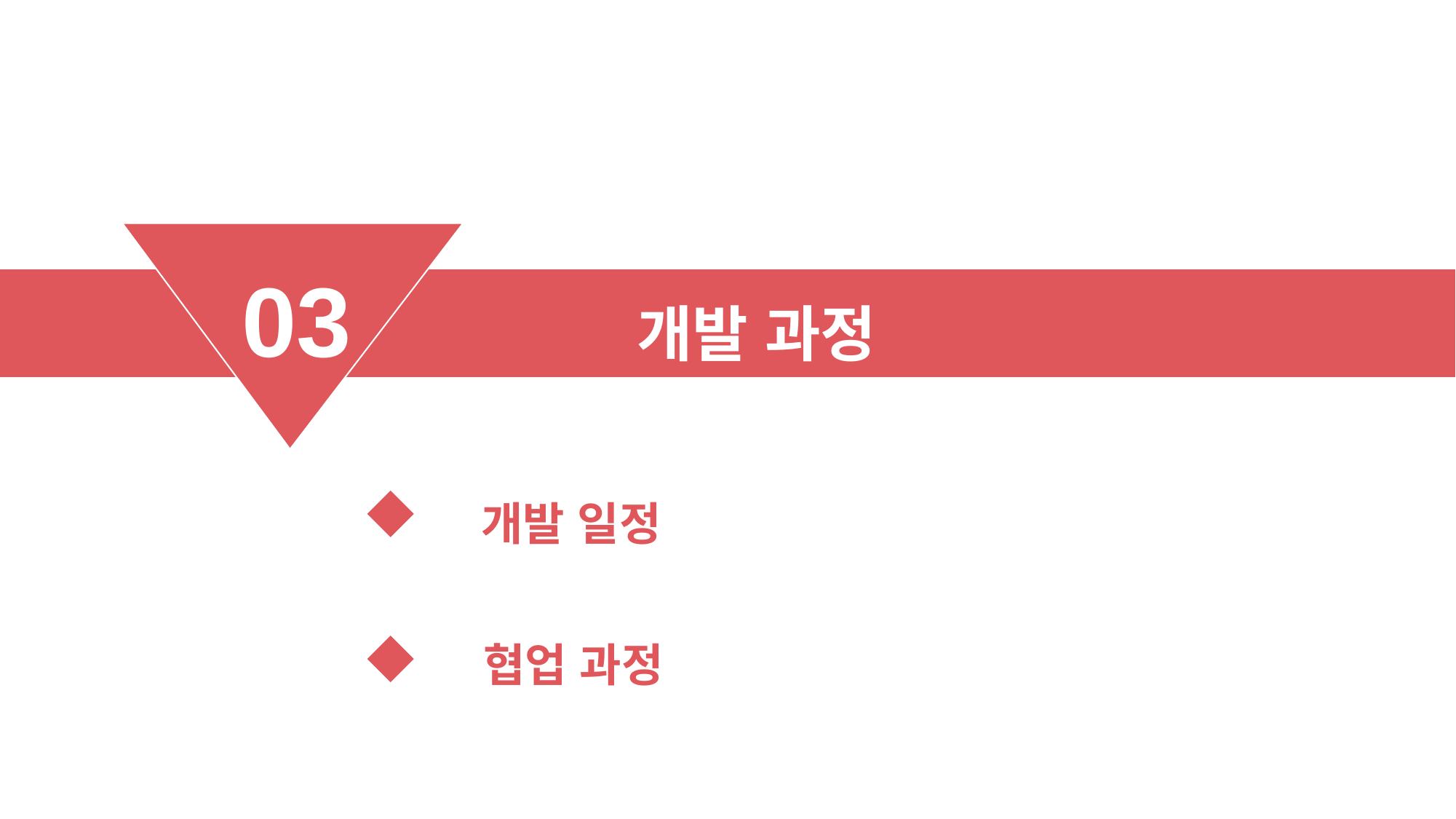

03

개발 과정
개발 일정

협업 과정